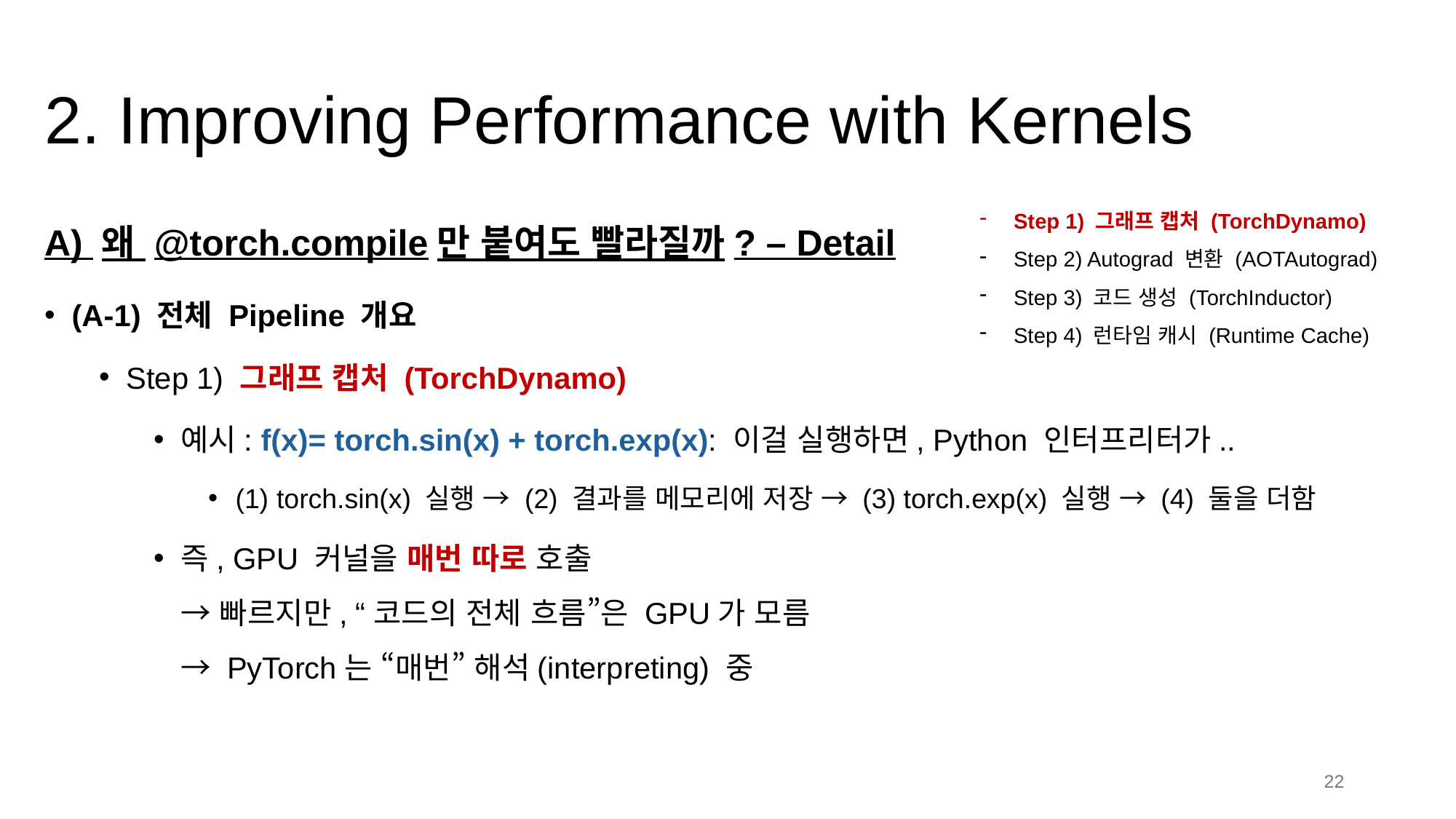

# 2. Improving Performance with Kernels
Step 1) 그래프 캡처 (TorchDynamo)
Step 2) Autograd 변환 (AOTAutograd)
Step 3) 코드 생성 (TorchInductor)
Step 4) 런타임 캐시 (Runtime Cache)
A) 왜 @torch.compile만 붙여도 빨라질까? – Detail
(A-1) 전체 Pipeline 개요
Step 1) 그래프 캡처 (TorchDynamo)
예시: f(x)= torch.sin(x) + torch.exp(x): 이걸 실행하면, Python 인터프리터가..
(1) torch.sin(x) 실행 → (2) 결과를 메모리에 저장 → (3) torch.exp(x) 실행 → (4) 둘을 더함
즉, GPU 커널을 매번 따로 호출
→ 빠르지만, “코드의 전체 흐름”은 GPU가 모름
→ PyTorch는 “매번” 해석(interpreting) 중
22